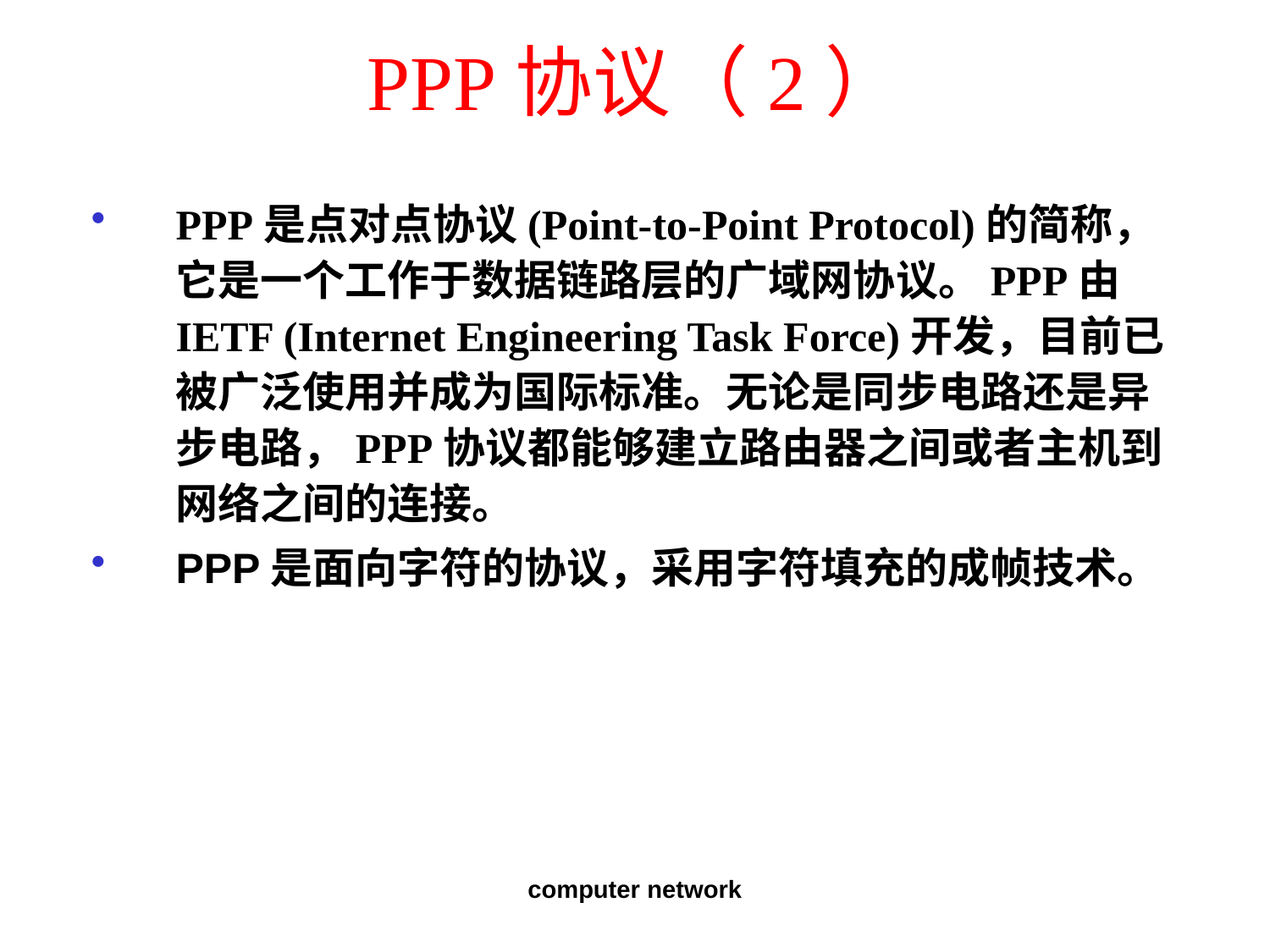

# PPP协议（2）
PPP是点对点协议(Point-to-Point Protocol)的简称，它是一个工作于数据链路层的广域网协议。PPP由IETF (Internet Engineering Task Force)开发，目前已被广泛使用并成为国际标准。无论是同步电路还是异步电路，PPP协议都能够建立路由器之间或者主机到网络之间的连接。
PPP是面向字符的协议，采用字符填充的成帧技术。

computer network
73